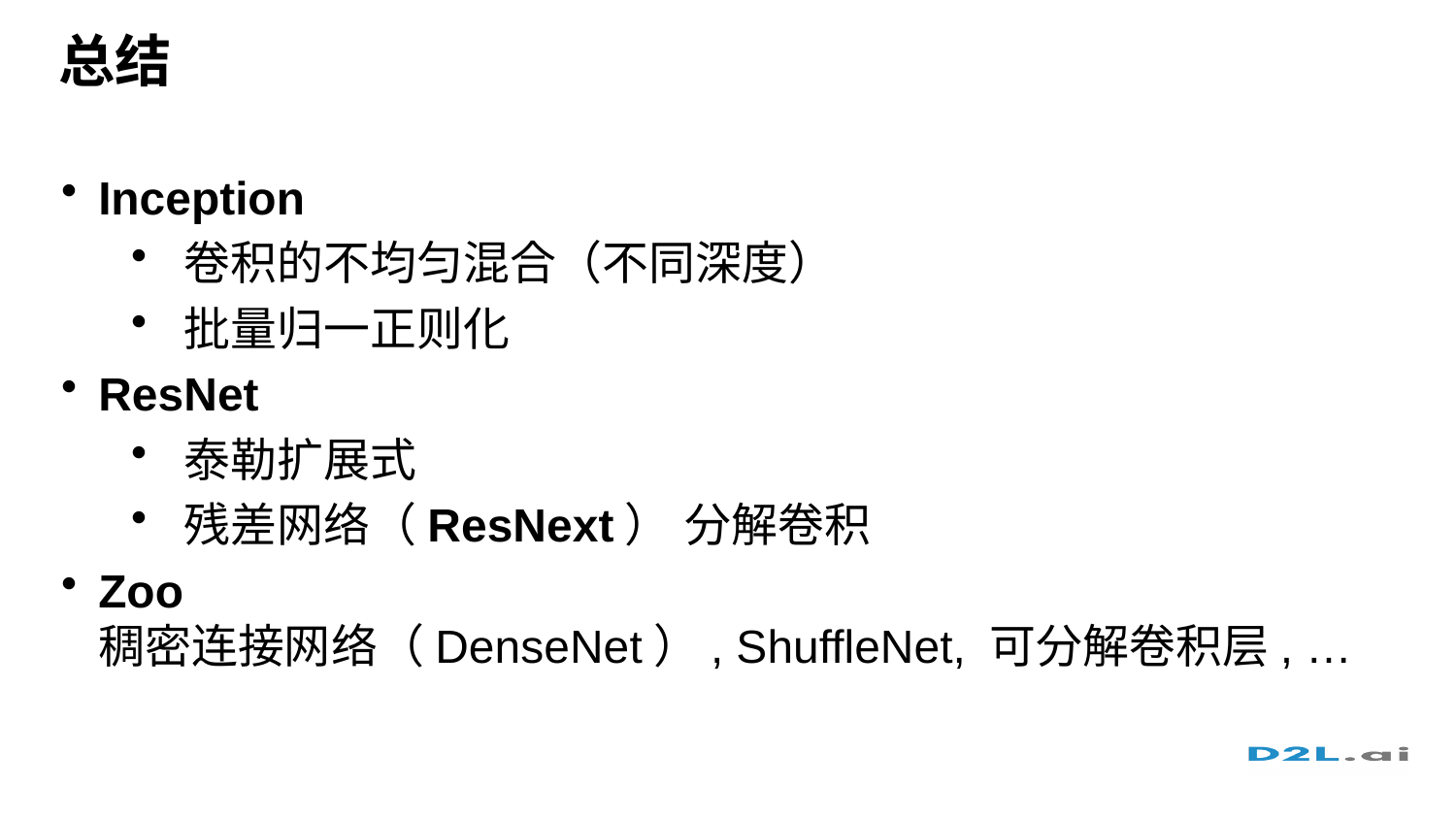

# 总结
Inception
卷积的不均匀混合（不同深度）
批量归一正则化
ResNet
泰勒扩展式
残差网络（ResNext） 分解卷积
Zoo
稠密连接网络（DenseNet）, ShuffleNet, 可分解卷积层, …